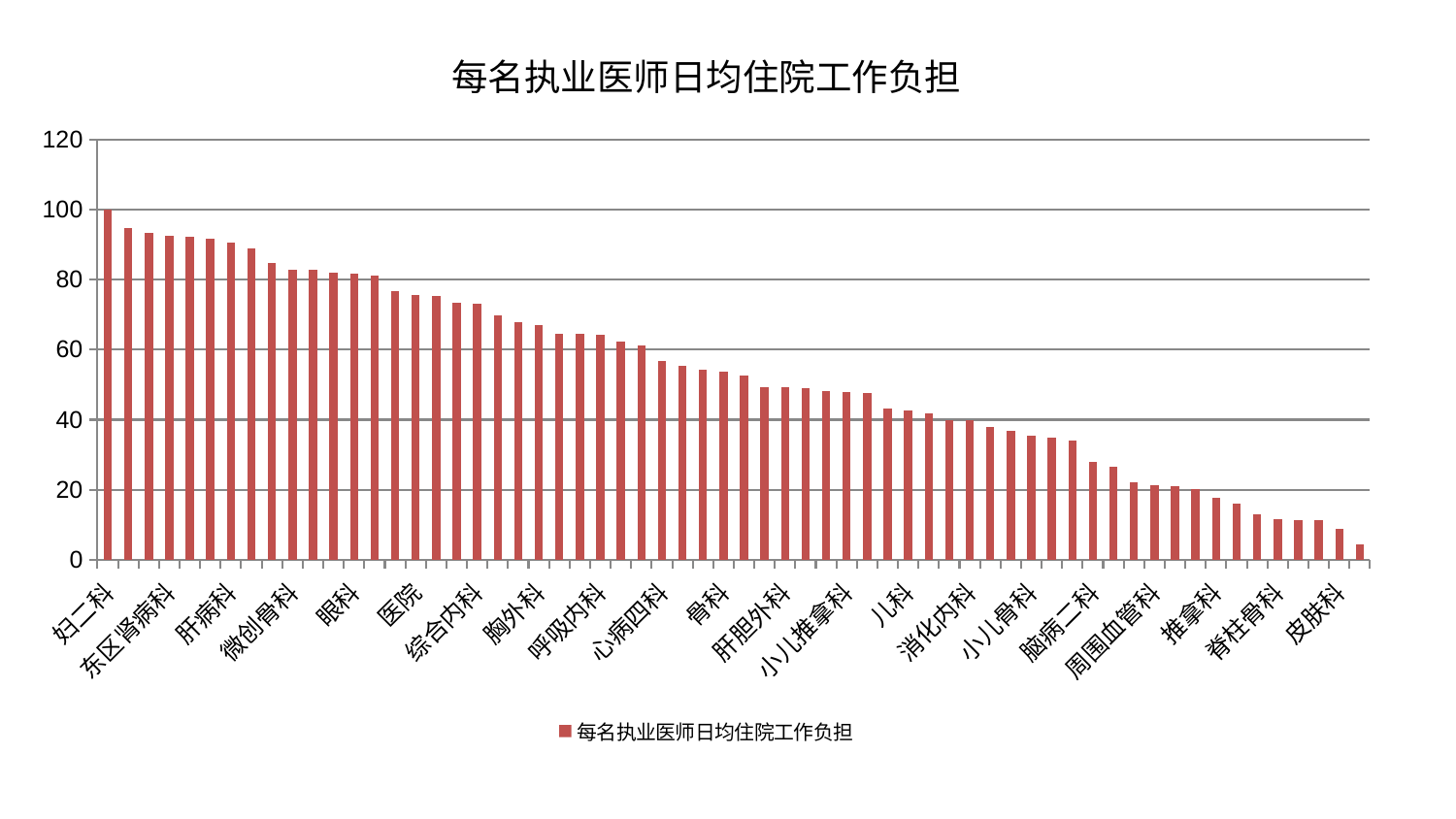

### Chart: 每名执业医师日均住院工作负担

| Category | 每名执业医师日均住院工作负担 |
|---|---|
| 妇二科 | 99.9954995561605 |
| 身心医学科 | 94.80804406123468 |
| 风湿病科 | 93.23881774681035 |
| 东区肾病科 | 92.43292946257841 |
| 创伤骨科 | 92.20870065024083 |
| 关节骨科 | 91.63114418909446 |
| 肝病科 | 90.6218831102232 |
| 妇科 | 88.97003739784235 |
| 针灸科 | 84.84493031477002 |
| 微创骨科 | 82.83972530625002 |
| 肿瘤内科 | 82.73363935109175 |
| 肾脏内科 | 82.13974331282097 |
| 眼科 | 81.85300003215612 |
| 康复科 | 81.06498759060652 |
| 心血管内科 | 76.87336281778224 |
| 医院 | 75.59977246748915 |
| 神经外科 | 75.22370095946825 |
| 脾胃病科 | 73.41453363709863 |
| 综合内科 | 73.07033228780257 |
| 普通外科 | 69.73859648653935 |
| 产科 | 67.9012916265582 |
| 胸外科 | 66.93389664852472 |
| 口腔科 | 64.66743567861488 |
| 心病一科 | 64.54120057405184 |
| 呼吸内科 | 64.20710679290184 |
| 中医经典科 | 62.2809913581015 |
| 运动损伤骨科 | 61.087929298058995 |
| 心病四科 | 56.787163986030656 |
| 肾病科 | 55.488356500579236 |
| 男科 | 54.26174692617618 |
| 骨科 | 53.69767854763934 |
| 泌尿外科 | 52.640631310983444 |
| 耳鼻喉科 | 49.344591337475684 |
| 肝胆外科 | 49.29620601432288 |
| 美容皮肤科 | 49.013352693356715 |
| 妇科妇二科合并 | 48.10174340257174 |
| 小儿推拿科 | 47.99506048558988 |
| 血液科 | 47.66765454360424 |
| 内分泌科 | 43.11586633487916 |
| 儿科 | 42.731489366103624 |
| 乳腺甲状腺外科 | 41.83484144034504 |
| 心病二科 | 39.9467197798979 |
| 消化内科 | 39.76605591438045 |
| 显微骨科 | 37.79174772985996 |
| 肛肠科 | 36.762757505346165 |
| 小儿骨科 | 35.42108777634392 |
| 脾胃科消化科合并 | 34.80900455506743 |
| 治未病中心 | 34.0512739553732 |
| 脑病二科 | 27.870711733441844 |
| 神经内科 | 26.573146732478726 |
| 东区重症医学科 | 22.224075509438922 |
| 周围血管科 | 21.356470983789457 |
| 脑病三科 | 20.96426343437696 |
| 中医外治中心 | 20.168799473680956 |
| 推拿科 | 17.553129472496963 |
| 老年医学科 | 16.084291925274343 |
| 脑病一科 | 13.011026855731277 |
| 脊柱骨科 | 11.525847975005043 |
| 重症医学科 | 11.394526496403422 |
| 西区重症医学科 | 11.358491166705242 |
| 皮肤科 | 8.682784303989365 |
| 心病三科 | 4.298564182149134 |
207